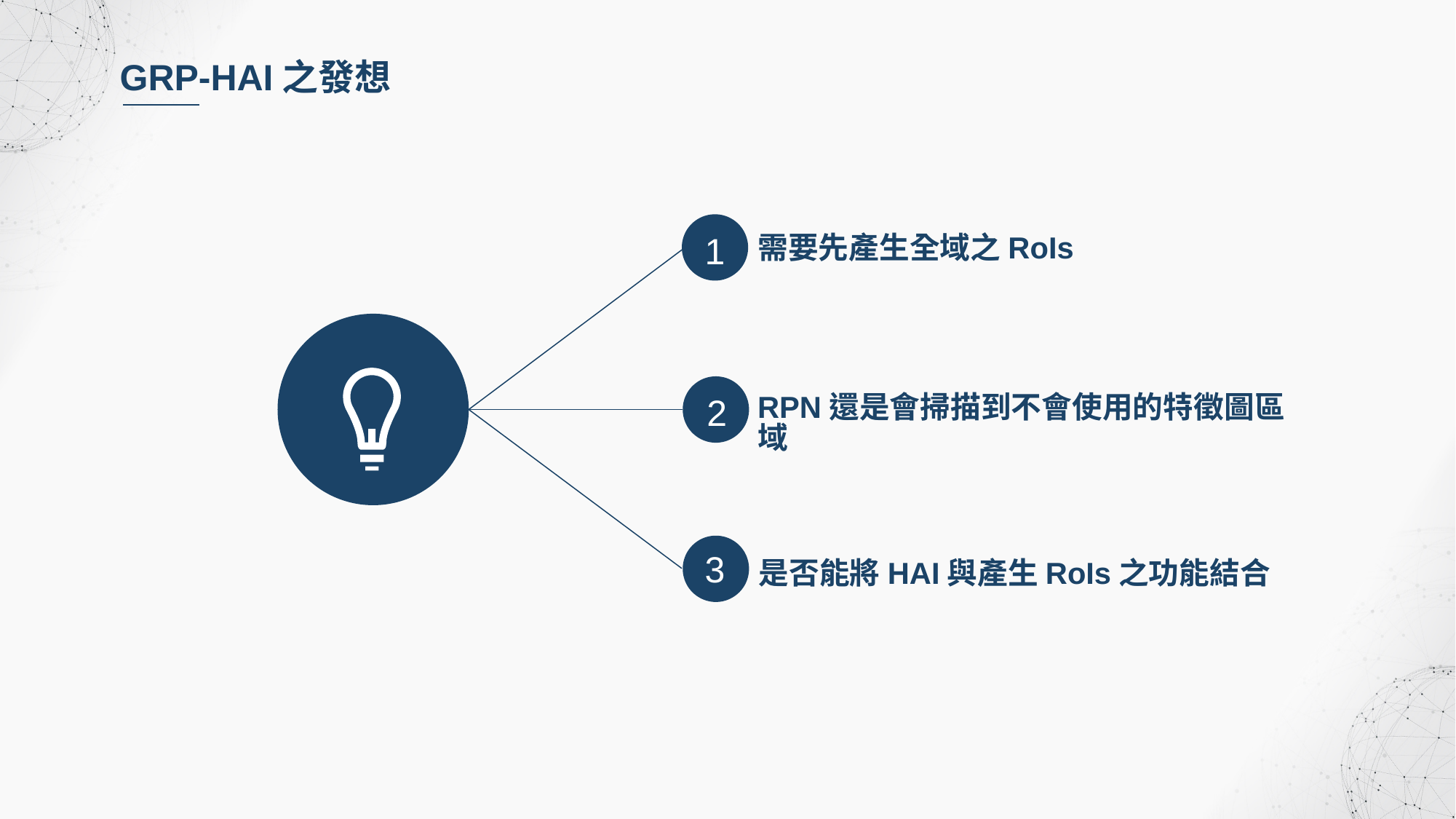

GRP-HAI之發想

1
需要先產生全域之RoIs

2
RPN還是會掃描到不會使用的特徵圖區域

3
是否能將HAI與產生RoIs之功能結合